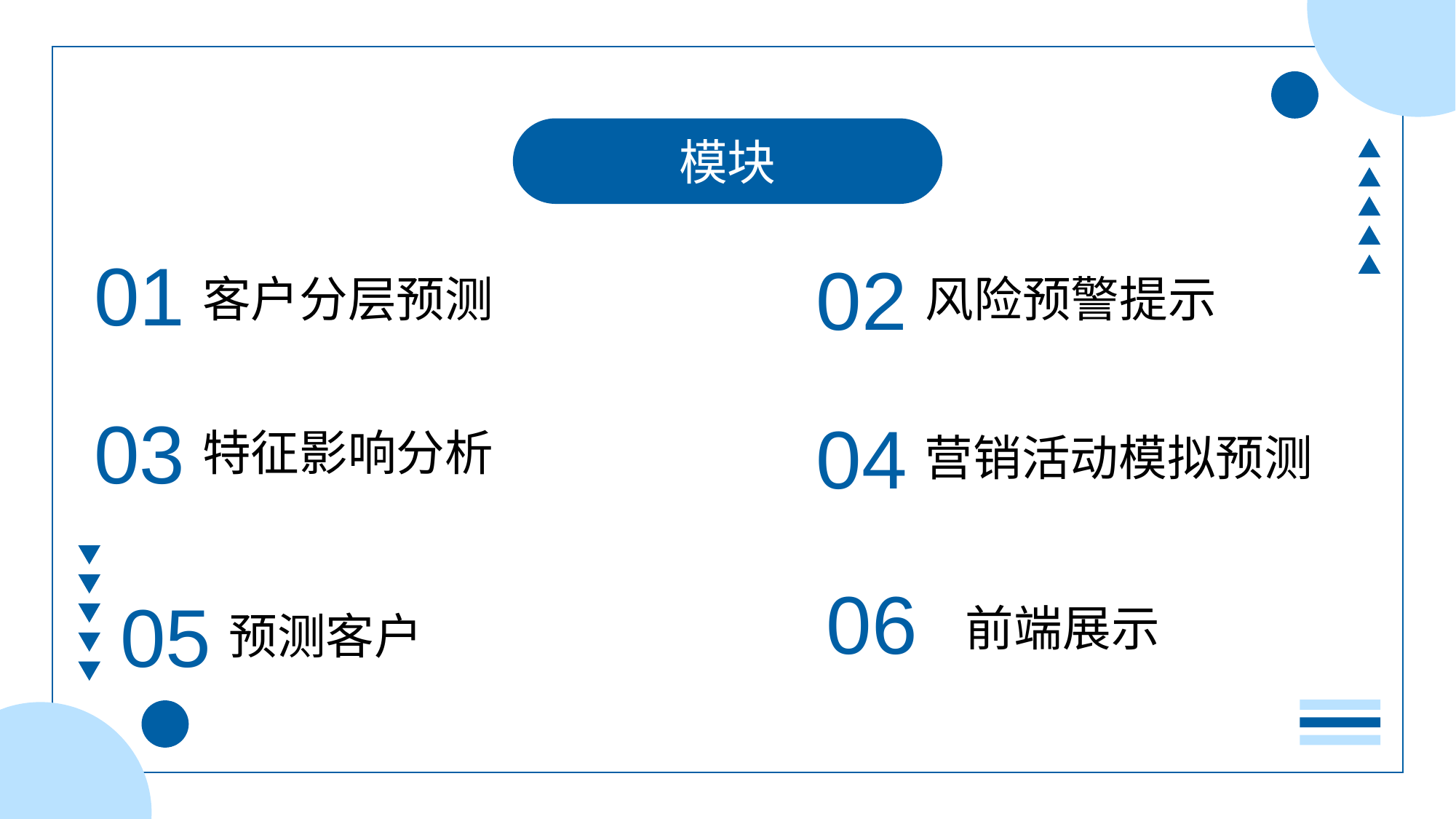

模块
01
02
客户分层预测
风险预警提示
特征影响分析
03
04
营销活动模拟预测
预测客户
06
前端展示
05